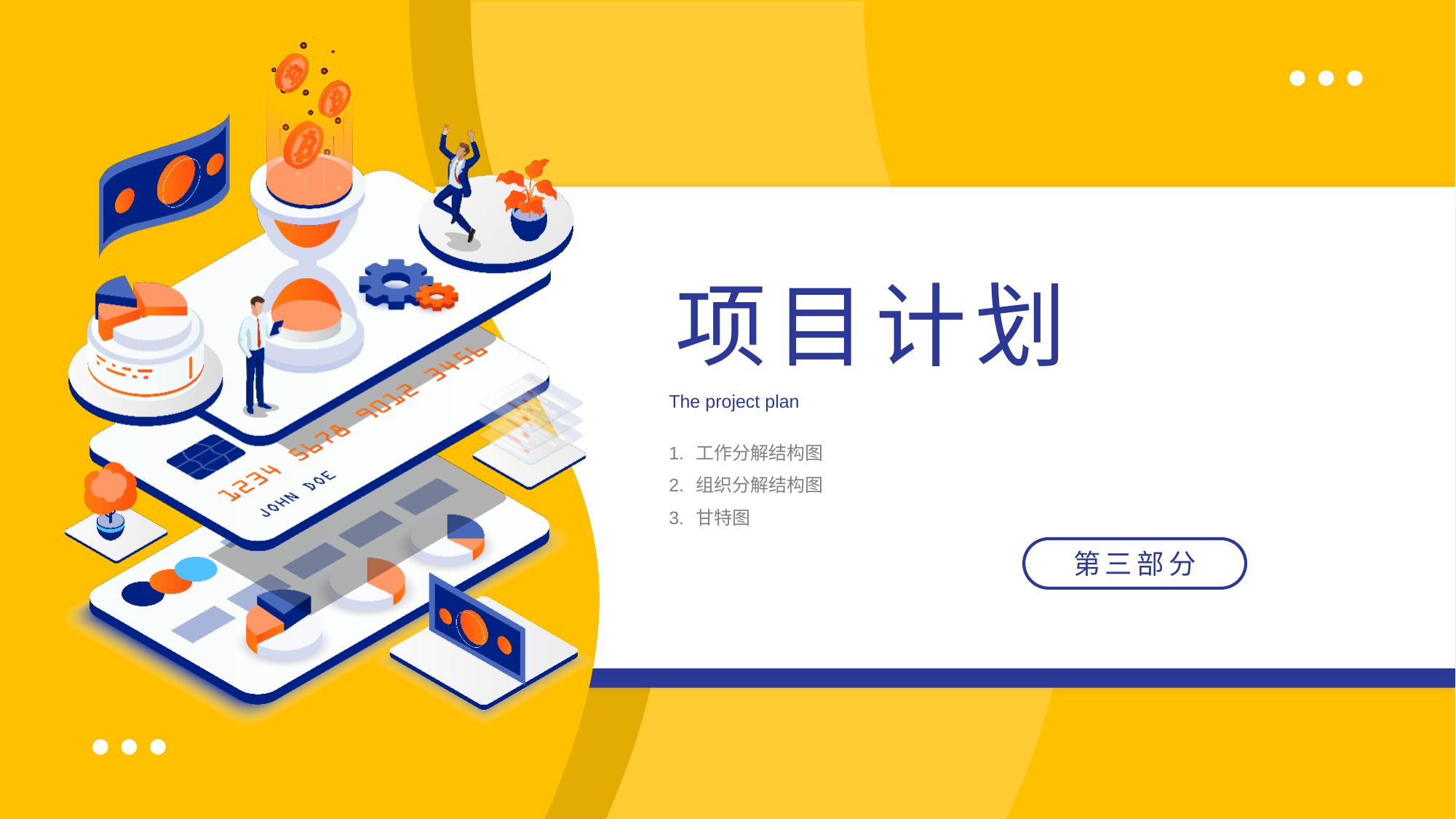

项目计划
The project plan
工作分解结构图
组织分解结构图
甘特图
第三部分